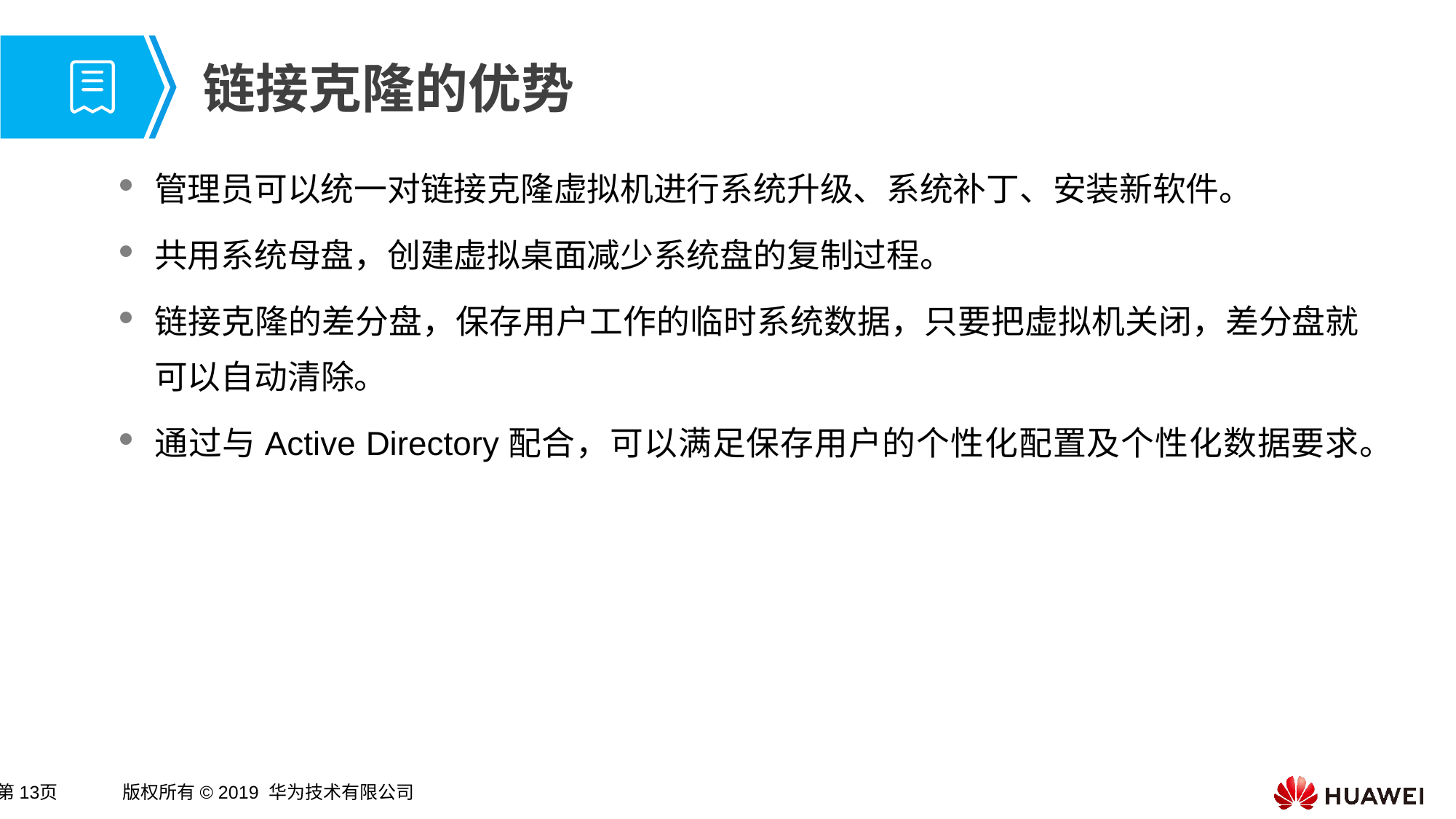

# 链接克隆的优势
管理员可以统一对链接克隆虚拟机进行系统升级、系统补丁、安装新软件。
共用系统母盘，创建虚拟桌面减少系统盘的复制过程。
链接克隆的差分盘，保存用户工作的临时系统数据，只要把虚拟机关闭，差分盘就可以自动清除。
通过与Active Directory配合，可以满足保存用户的个性化配置及个性化数据要求。